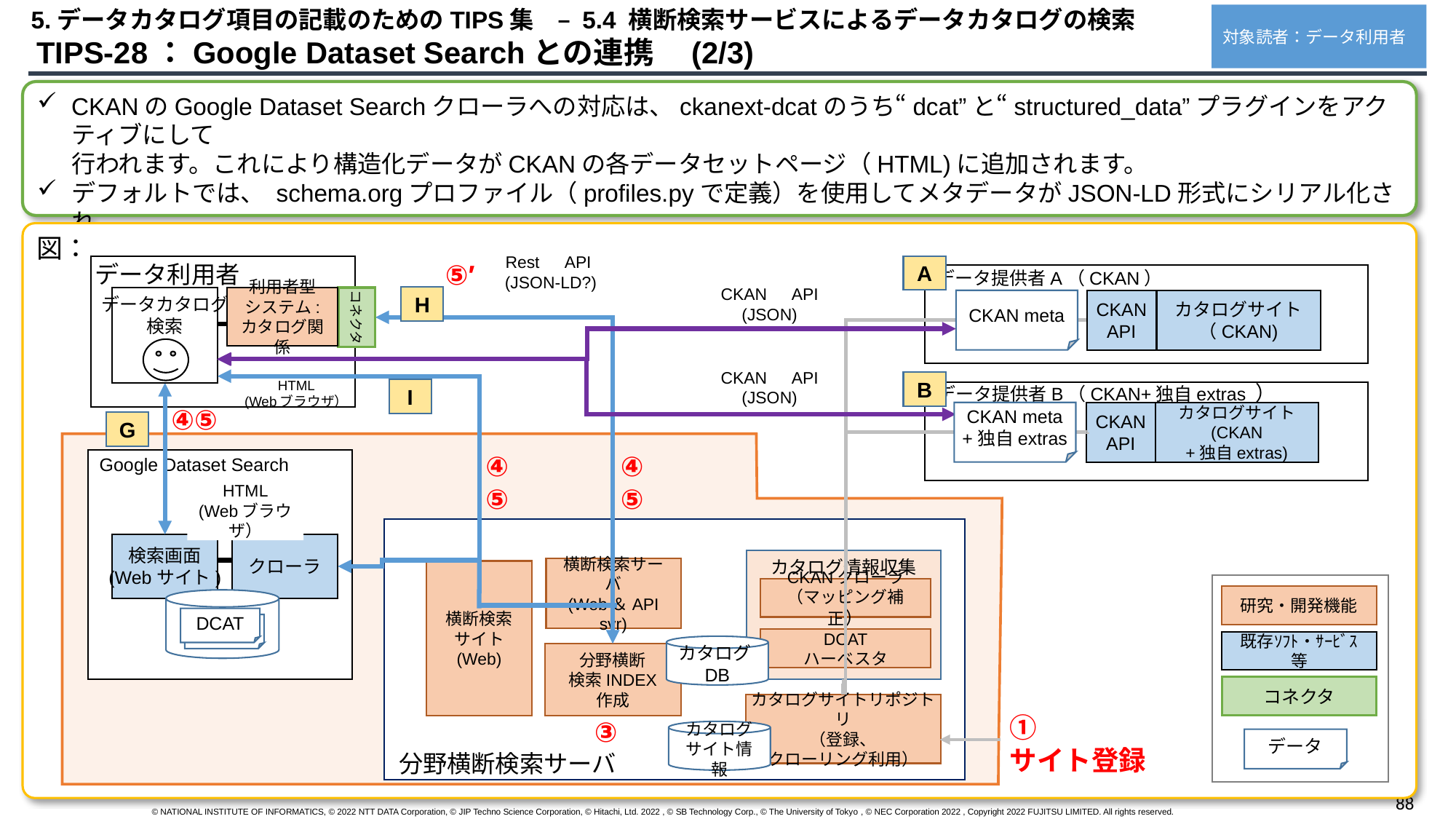

5.データカタログ項目の記載のためのTIPS集　– 5.4 横断検索サービスによるデータカタログの検索
対象読者：データ利用者
 TIPS-28：Google Dataset Searchとの連携　(2/3)
CKANのGoogle Dataset Searchクローラへの対応は、ckanext-dcatのうち“dcat”と“structured_data”プラグインをアクティブにして
行われます。これにより構造化データがCKANの各データセットページ（HTML)に追加されます。
デフォルトでは、 schema.orgプロファイル（profiles.pyで定義）を使用してメタデータがJSON-LD形式にシリアル化され、
データセットページのフッタークラスの下に埋め込まれます。
図：
Rest　API
(JSON-LD?)
⑤′
データ利用者
A

データ提供者A（CKAN）

CKAN　API
(JSON)
H
コネクタ
データカタログ
検索
利用者型
システム:
カタログ関係
CKAN meta
CKAN
API
カタログサイト
（CKAN)

CKAN　API
(JSON)
B
HTML
(Webブラウザ）
I
データ提供者B（CKAN+独自extras ）

④⑤
CKAN meta
+独自extras
CKAN
API
カタログサイト
(CKAN
+独自extras)
G

④
⑤
④
⑤
Google Dataset Search

HTML
(Webブラウザ）

検索画面
(Webサイト)
クローラ
カタログ情報収集
横断検索サーバ
(Web＆API
svr)
横断検索
サイト
(Web)

研究・開発機能
既存ｿﾌﾄ・ｻｰﾋﾞｽ等
コネクタ
データ
CKANクローラ
（マッピング補正）

DCAT

DCAT
ハーベスタ
カタログDB
分野横断
検索INDEX
作成
カタログサイトリポジトリ
（登録、
クローリング利用）
①
サイト登録
③
カタログ
サイト情報
分野横断検索サーバ